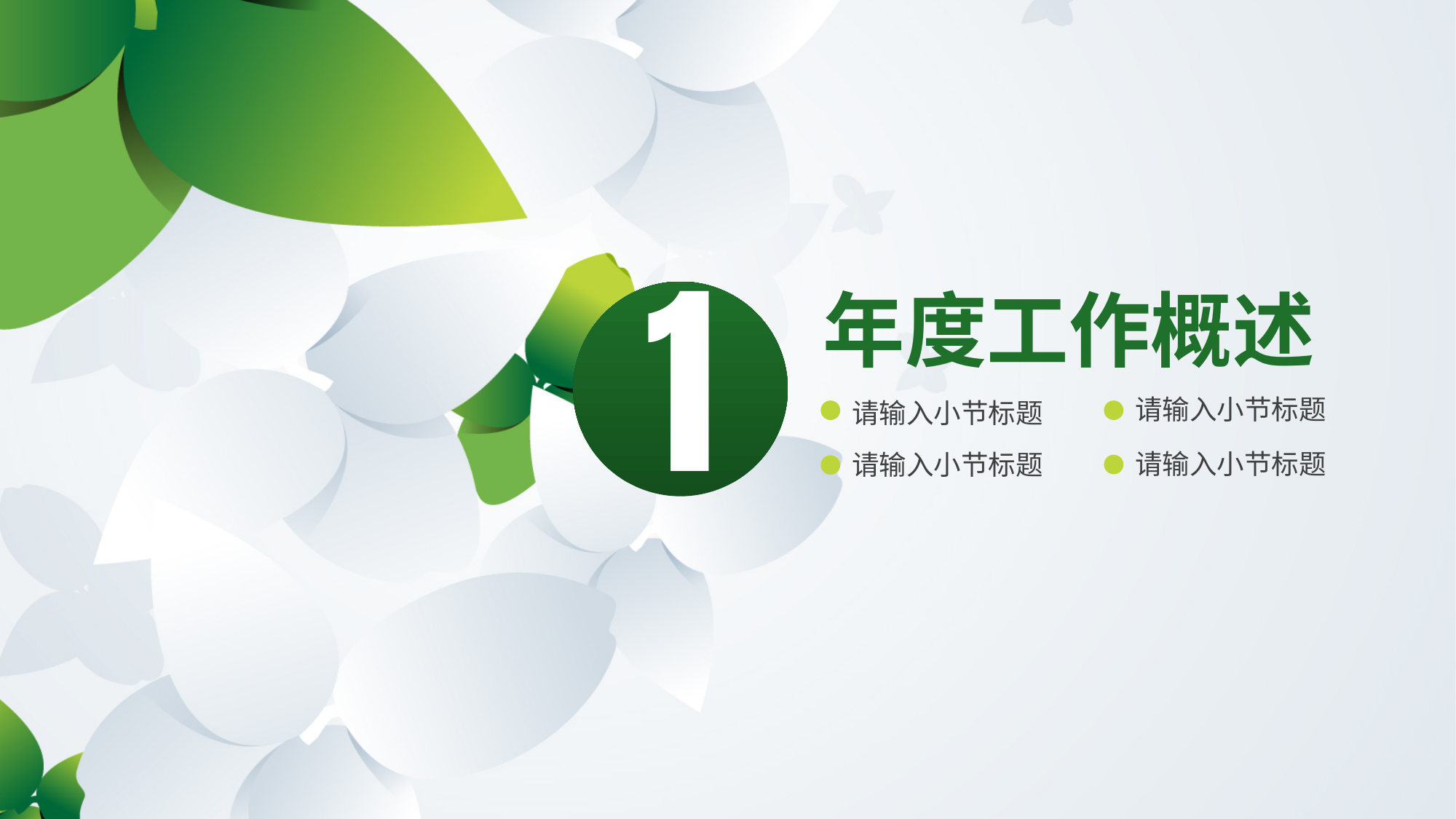

1
年度工作概述

请输入小节标题

请输入小节标题

请输入小节标题

请输入小节标题